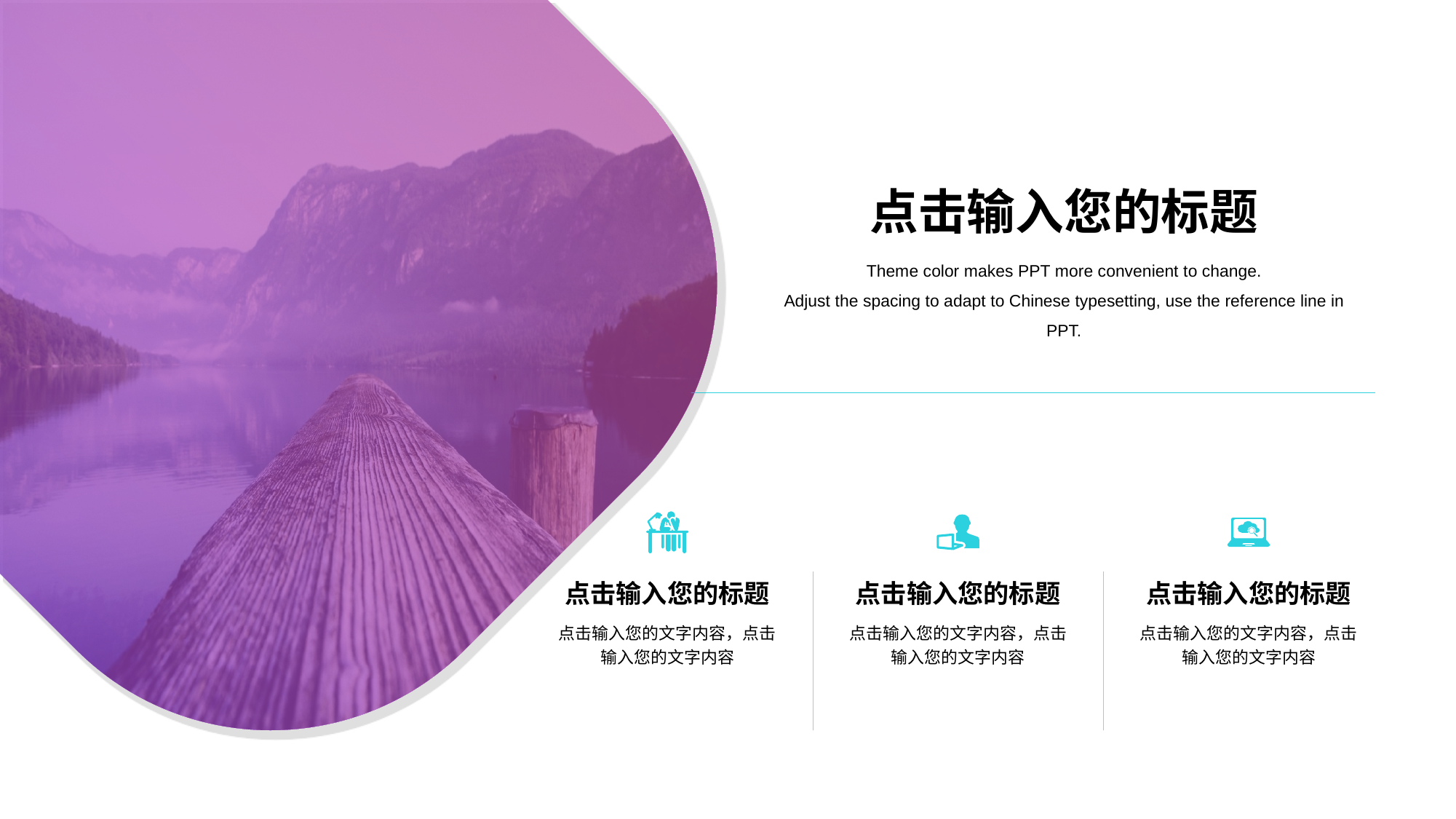

点击输入您的标题
Theme color makes PPT more convenient to change.
Adjust the spacing to adapt to Chinese typesetting, use the reference line in PPT.

点击输入您的标题
点击输入您的文字内容，点击输入您的文字内容
点击输入您的标题
点击输入您的文字内容，点击输入您的文字内容
点击输入您的标题
点击输入您的文字内容，点击输入您的文字内容